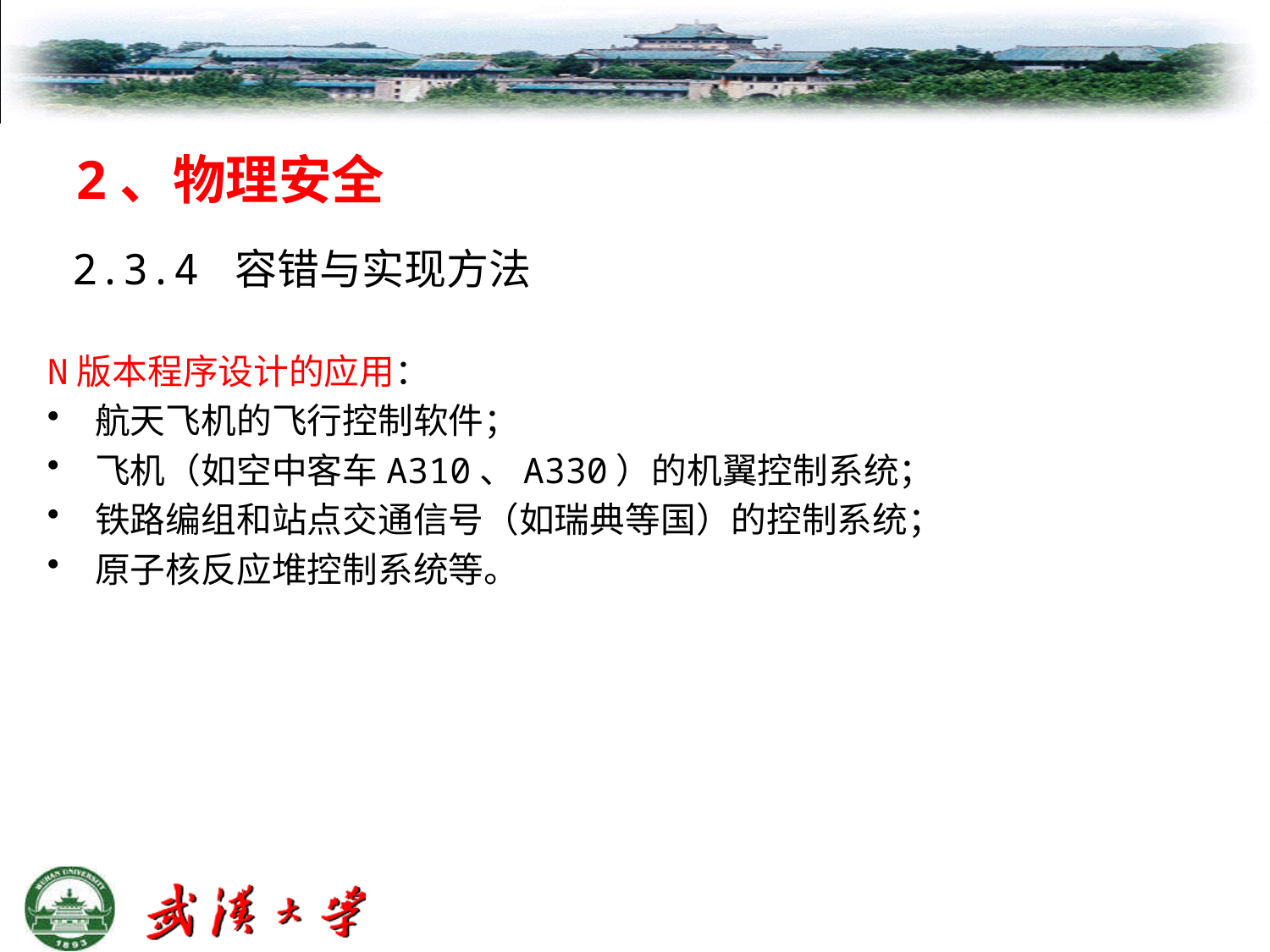

# 2、物理安全
 2.3.4 容错与实现方法

N版本程序设计的应用：
航天飞机的飞行控制软件；
飞机（如空中客车A310、A330）的机翼控制系统；
铁路编组和站点交通信号（如瑞典等国）的控制系统；
原子核反应堆控制系统等。